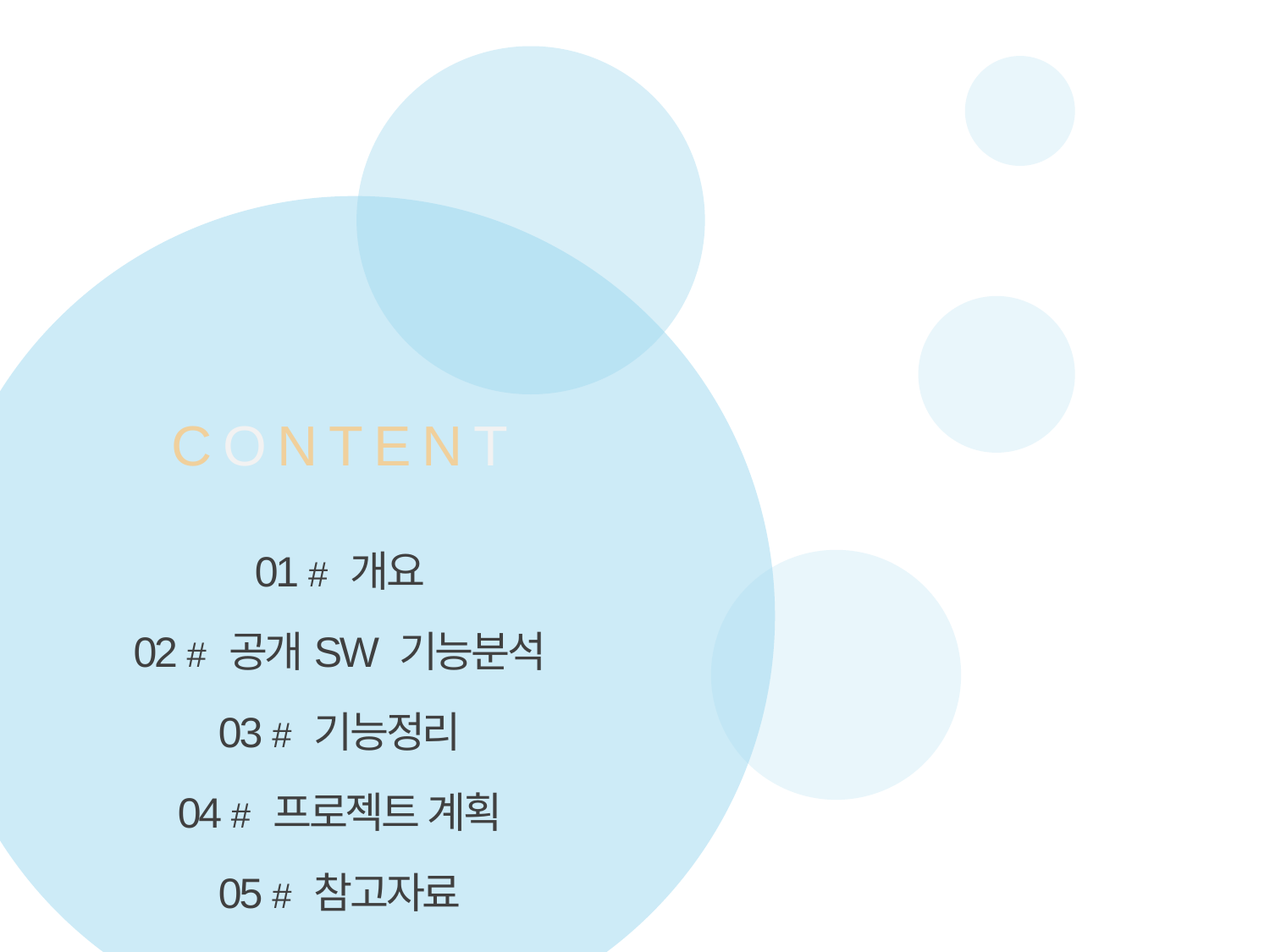

CONTENT

01 # 개요

02 # 공개SW 기능분석

03 # 기능정리

04 # 프로젝트 계획

05 # 참고자료